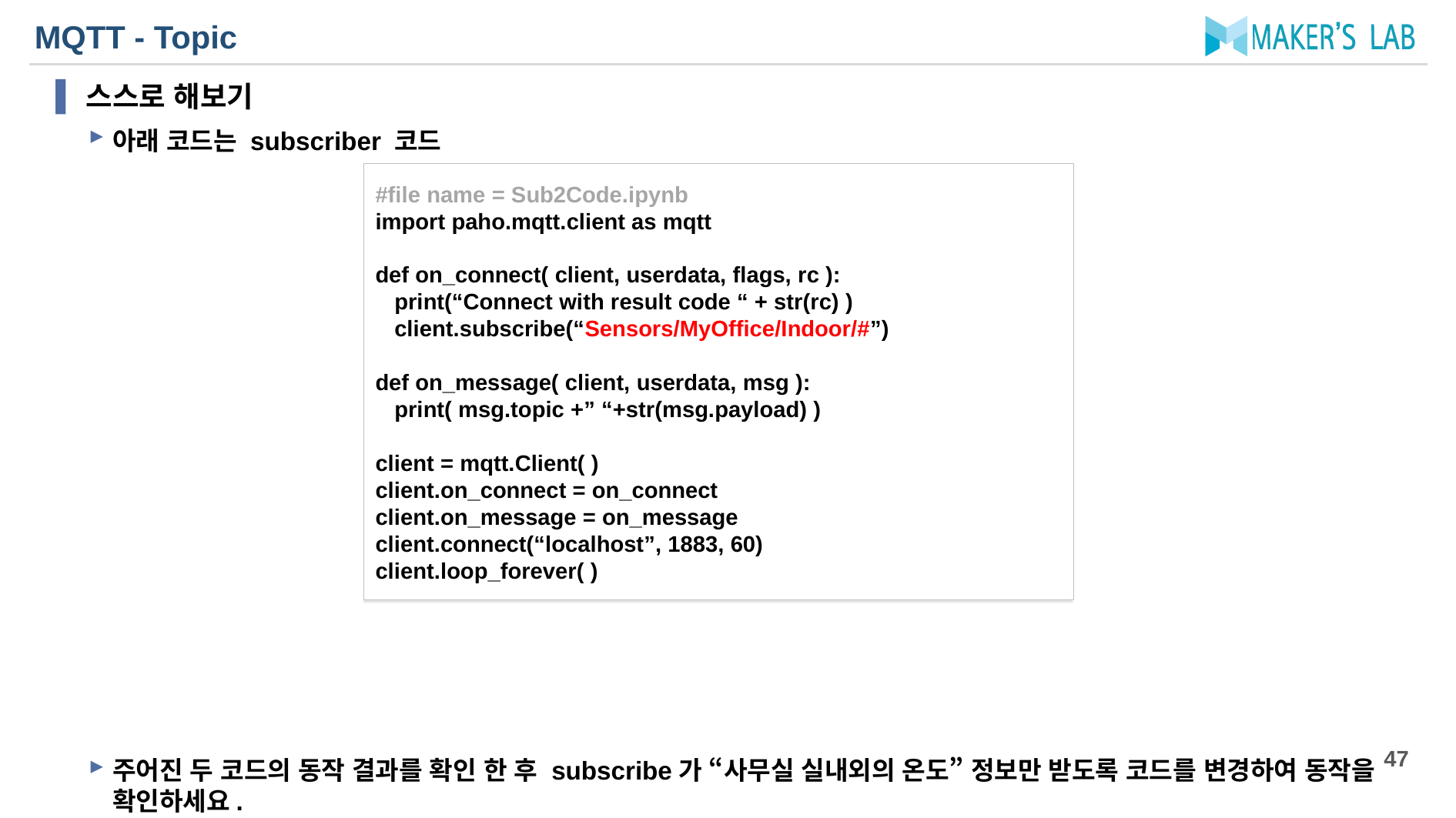

# MQTT - Topic
스스로 해보기
아래 코드는 subscriber 코드

주어진 두 코드의 동작 결과를 확인 한 후 subscribe가 “사무실 실내외의 온도” 정보만 받도록 코드를 변경하여 동작을 확인하세요.

#file name = Sub2Code.ipynb
import paho.mqtt.client as mqtt

def on_connect( client, userdata, flags, rc ):
   print(“Connect with result code “ + str(rc) )
   client.subscribe(“Sensors/MyOffice/Indoor/#”)

def on_message( client, userdata, msg ):
   print( msg.topic +” “+str(msg.payload) )

client = mqtt.Client( )
client.on_connect = on_connect
client.on_message = on_message
client.connect(“localhost”, 1883, 60)
client.loop_forever( )
47